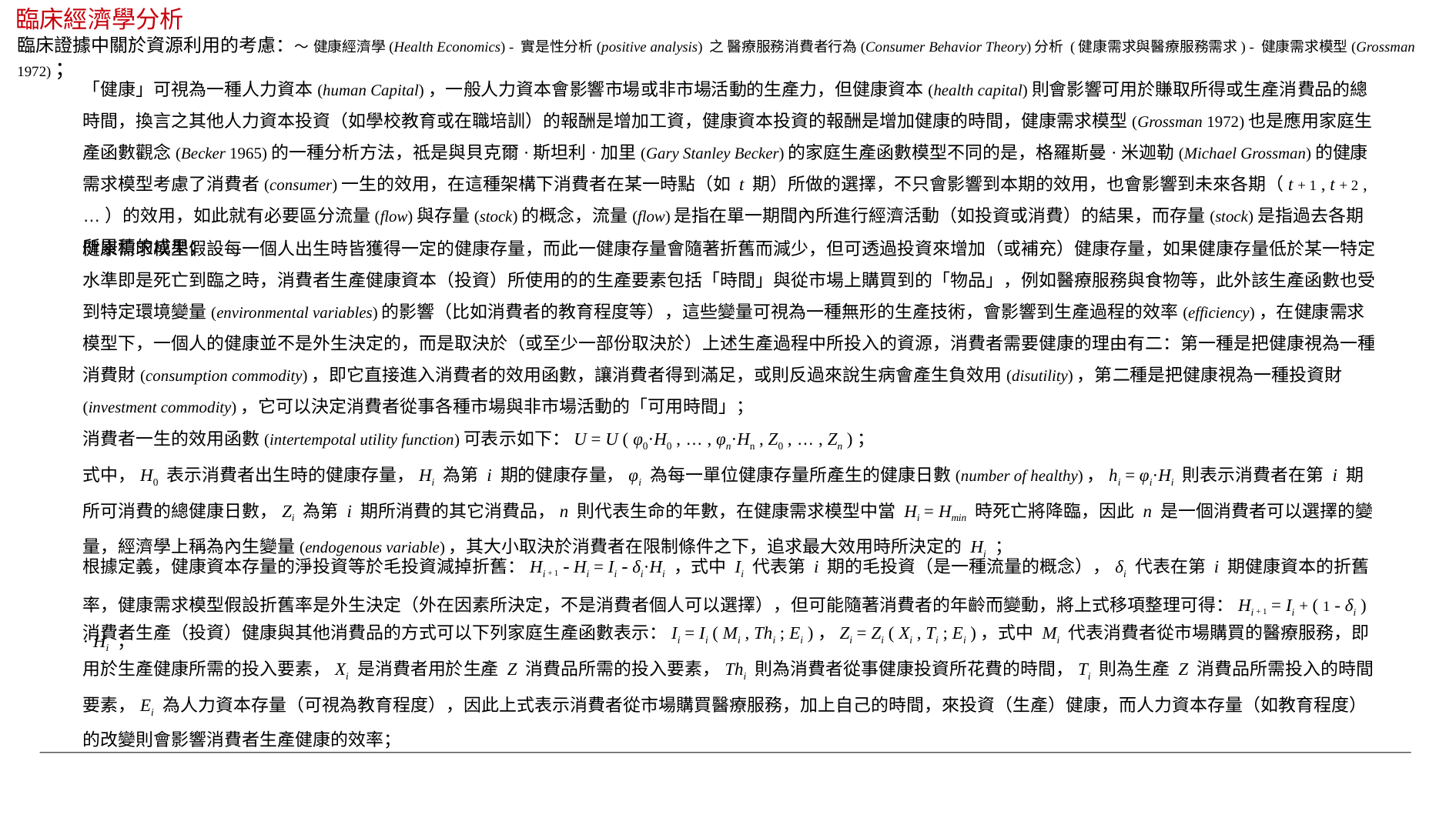

臨床經濟學分析
臨床證據中關於資源利用的考慮：～ 健康經濟學(Health Economics) - 實是性分析(positive analysis) 之 醫療服務消費者行為(Consumer Behavior Theory)分析 (健康需求與醫療服務需求) - 健康需求模型(Grossman 1972)；
「健康」可視為一種人力資本(human Capital)，一般人力資本會影響市場或非市場活動的生產力，但健康資本(health capital)則會影響可用於賺取所得或生產消費品的總時間，換言之其他人力資本投資（如學校教育或在職培訓）的報酬是增加工資，健康資本投資的報酬是增加健康的時間，健康需求模型(Grossman 1972)也是應用家庭生產函數觀念(Becker 1965)的一種分析方法，祗是與貝克爾·斯坦利·加里(Gary Stanley Becker)的家庭生產函數模型不同的是，格羅斯曼·米迦勒(Michael Grossman)的健康需求模型考慮了消費者(consumer)一生的效用，在這種架構下消費者在某一時點（如 t 期）所做的選擇，不只會影響到本期的效用，也會影響到未來各期（t + 1 , t + 2 , …）的效用，如此就有必要區分流量(flow)與存量(stock)的概念，流量(flow)是指在單一期間內所進行經濟活動（如投資或消費）的結果，而存量(stock)是指過去各期所累積的成果；
健康需求模型假設每一個人出生時皆獲得一定的健康存量，而此一健康存量會隨著折舊而減少，但可透過投資來增加（或補充）健康存量，如果健康存量低於某一特定水準即是死亡到臨之時，消費者生產健康資本（投資）所使用的的生產要素包括「時間」與從市場上購買到的「物品」，例如醫療服務與食物等，此外該生產函數也受到特定環境變量(environmental variables)的影響（比如消費者的教育程度等），這些變量可視為一種無形的生產技術，會影響到生產過程的效率(efficiency)，在健康需求模型下，一個人的健康並不是外生決定的，而是取決於（或至少一部份取決於）上述生產過程中所投入的資源，消費者需要健康的理由有二：第一種是把健康視為一種消費財(consumption commodity)，即它直接進入消費者的效用函數，讓消費者得到滿足，或則反過來說生病會產生負效用(disutility)，第二種是把健康視為一種投資財(investment commodity)，它可以決定消費者從事各種市場與非市場活動的「可用時間」；
消費者一生的效用函數(intertempotal utility function)可表示如下：U = U ( φ0·H0 , … , φn·Hn , Z0 , … , Zn )；
式中，H0 表示消費者出生時的健康存量，Hi 為第 i 期的健康存量，φi 為每一單位健康存量所產生的健康日數(number of healthy)，hi = φi·Hi 則表示消費者在第 i 期所可消費的總健康日數，Zi 為第 i 期所消費的其它消費品，n 則代表生命的年數，在健康需求模型中當 Hi = Hmin 時死亡將降臨，因此 n 是一個消費者可以選擇的變量，經濟學上稱為內生變量(endogenous variable)，其大小取決於消費者在限制條件之下，追求最大效用時所決定的 Hi ；
根據定義，健康資本存量的淨投資等於毛投資減掉折舊：Hi + 1 - Hi = Ii - δi·Hi ，式中 Ii 代表第 i 期的毛投資（是一種流量的概念），δi 代表在第 i 期健康資本的折舊率，健康需求模型假設折舊率是外生決定（外在因素所決定，不是消費者個人可以選擇），但可能隨著消費者的年齡而變動，將上式移項整理可得：Hi + 1 = Ii + ( 1 - δi ) · Hi ；
消費者生產（投資）健康與其他消費品的方式可以下列家庭生產函數表示：Ii = Ii ( Mi , Thi ; Ei )，Zi = Zi ( Xi , Ti ; Ei )，式中 Mi 代表消費者從市場購買的醫療服務，即用於生產健康所需的投入要素，Xi 是消費者用於生產 Z 消費品所需的投入要素，Thi 則為消費者從事健康投資所花費的時間，Ti 則為生產 Z 消費品所需投入的時間要素，Ei 為人力資本存量（可視為教育程度），因此上式表示消費者從市場購買醫療服務，加上自己的時間，來投資（生產）健康，而人力資本存量（如教育程度）的改變則會影響消費者生產健康的效率；